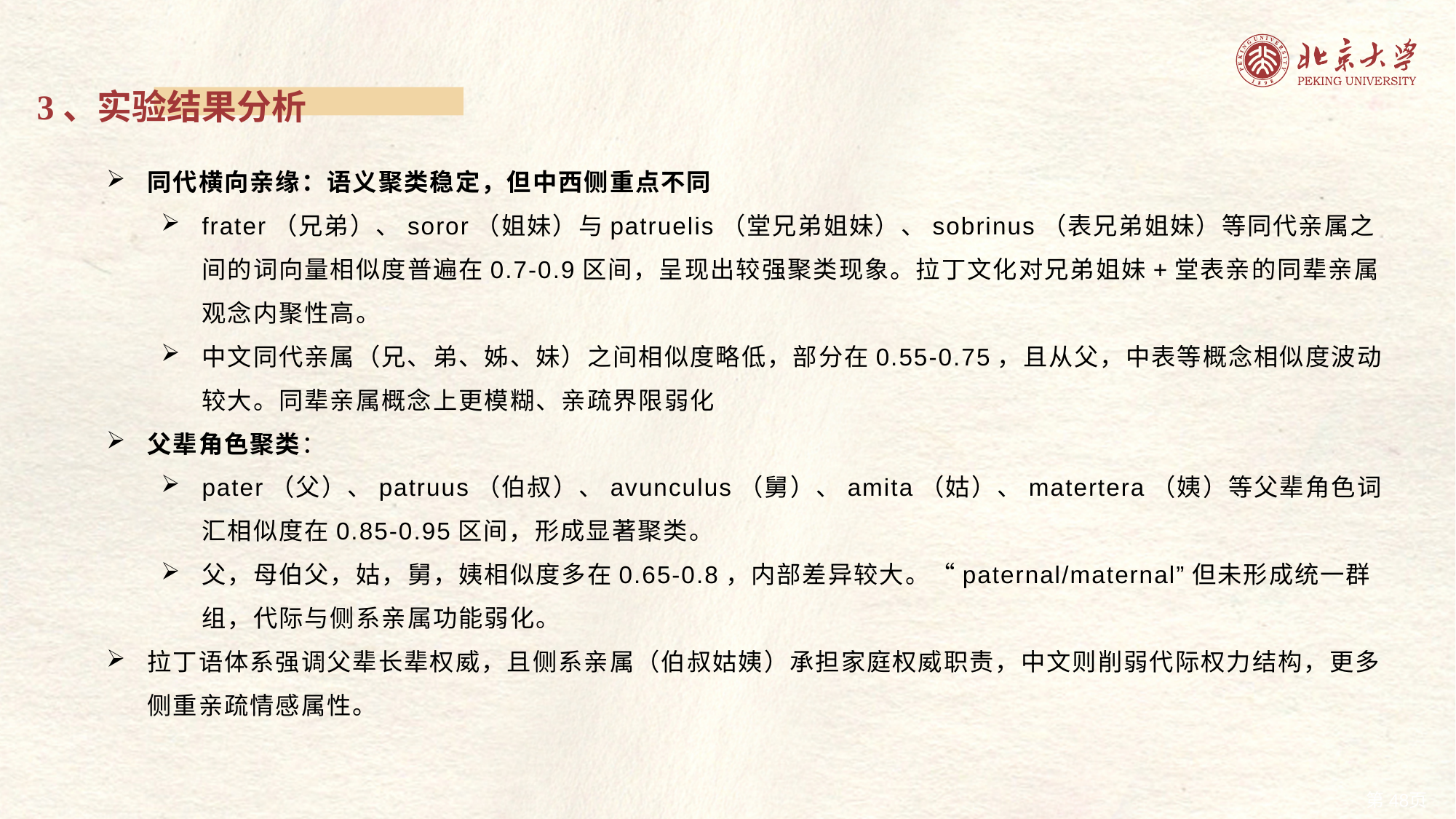

3、实验结果分析

同代横向亲缘：语义聚类稳定，但中西侧重点不同
frater（兄弟）、soror（姐妹）与patruelis（堂兄弟姐妹）、sobrinus（表兄弟姐妹）等同代亲属之间的词向量相似度普遍在0.7-0.9区间，呈现出较强聚类现象。拉丁文化对兄弟姐妹+堂表亲的同辈亲属观念内聚性高。
中文同代亲属（兄、弟、姊、妹）之间相似度略低，部分在0.55-0.75，且从父，中表等概念相似度波动较大。同辈亲属概念上更模糊、亲疏界限弱化
父辈角色聚类：
pater（父）、patruus（伯叔）、avunculus（舅）、amita（姑）、matertera（姨）等父辈角色词汇相似度在0.85-0.95区间，形成显著聚类。
父，母伯父，姑，舅，姨相似度多在0.65-0.8，内部差异较大。“paternal/maternal”但未形成统一群组，代际与侧系亲属功能弱化。
拉丁语体系强调父辈长辈权威，且侧系亲属（伯叔姑姨）承担家庭权威职责，中文则削弱代际权力结构，更多侧重亲疏情感属性。
48